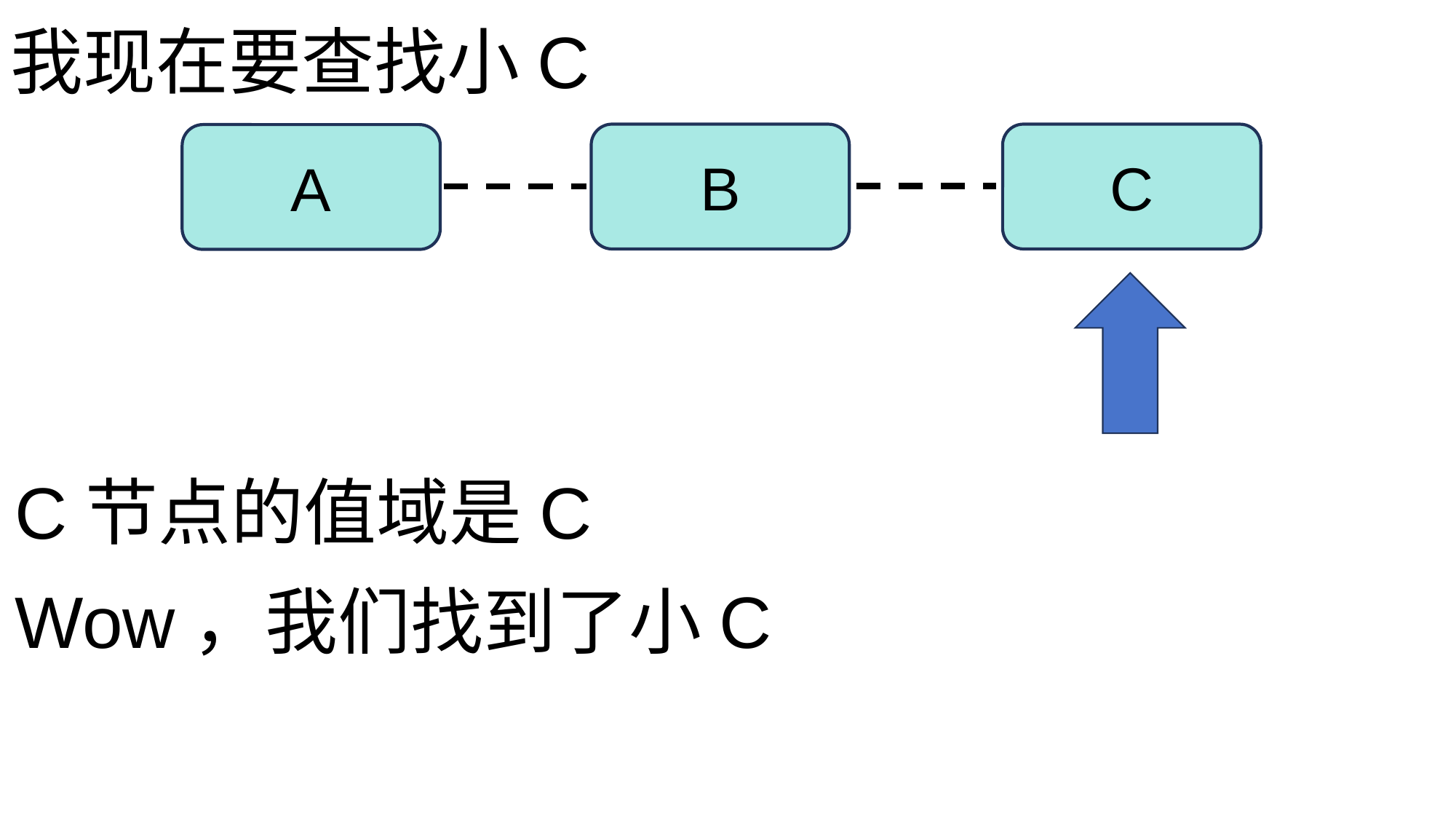

我现在要查找小C
B
C
A

A
E
C
Null
B==C？
B节点的值域是B
C节点的值域是C
要通过B节点的指针域（通往C的路径）
Wow，我们找到了小C
前往下一个节点：P = P.next